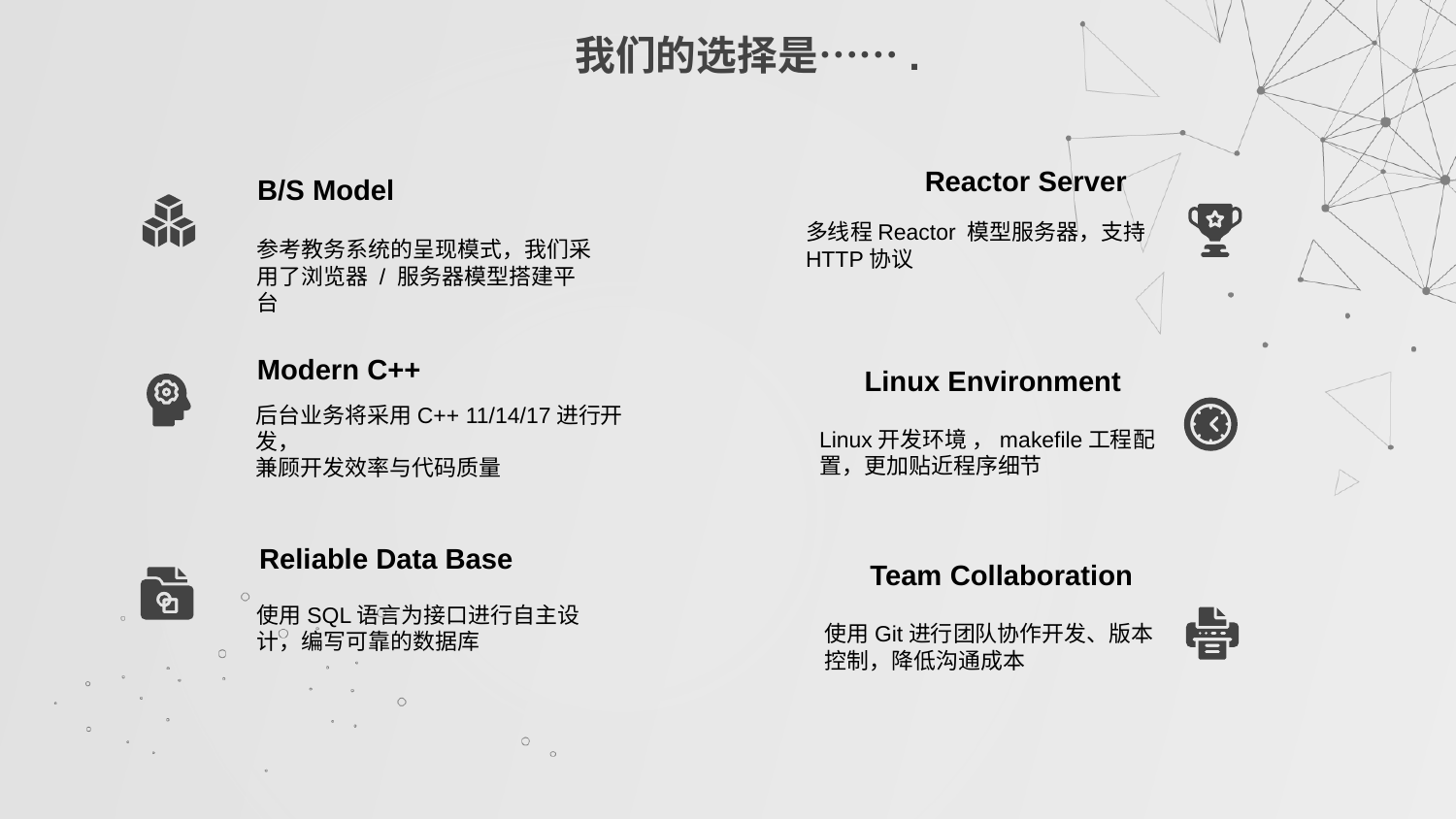

# 我们的选择是…….
Reactor Server

B/S Model

多线程Reactor 模型服务器，支持HTTP协议
参考教务系统的呈现模式，我们采用了浏览器 / 服务器模型搭建平台
Modern C++
Linux Environment

后台业务将采用C++ 11/14/17进行开发，
兼顾开发效率与代码质量

Linux开发环境 ，makefile工程配置，更加贴近程序细节
Reliable Data Base

Team Collaboration

使用SQL语言为接口进行自主设计，编写可靠的数据库

使用Git进行团队协作开发、版本控制，降低沟通成本